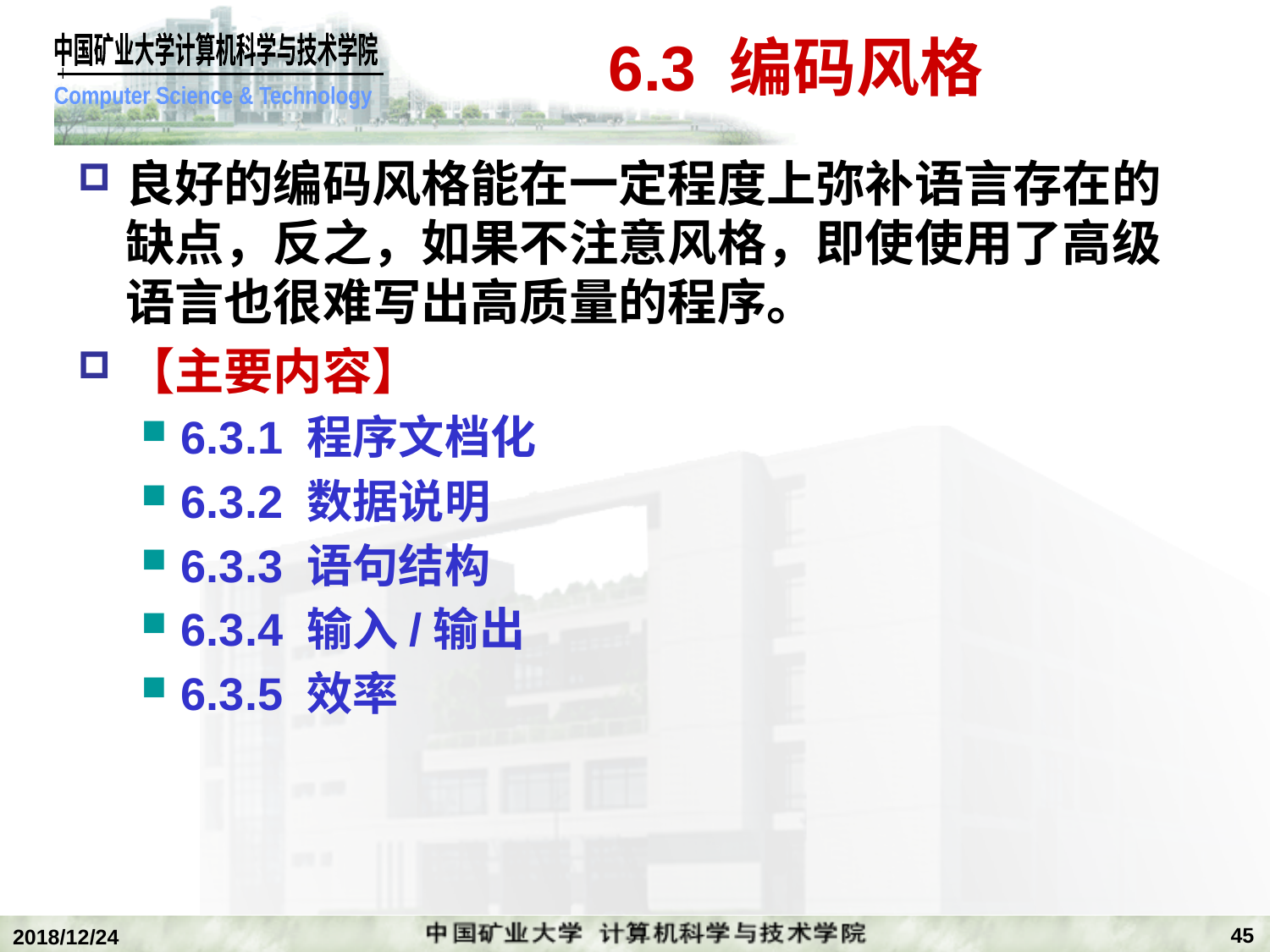

# 6.3 编码风格
良好的编码风格能在一定程度上弥补语言存在的缺点，反之，如果不注意风格，即使使用了高级语言也很难写出高质量的程序。
【主要内容】
6.3.1 程序文档化
6.3.2 数据说明
6.3.3 语句结构
6.3.4 输入/输出
6.3.5 效率

45
2018/12/24